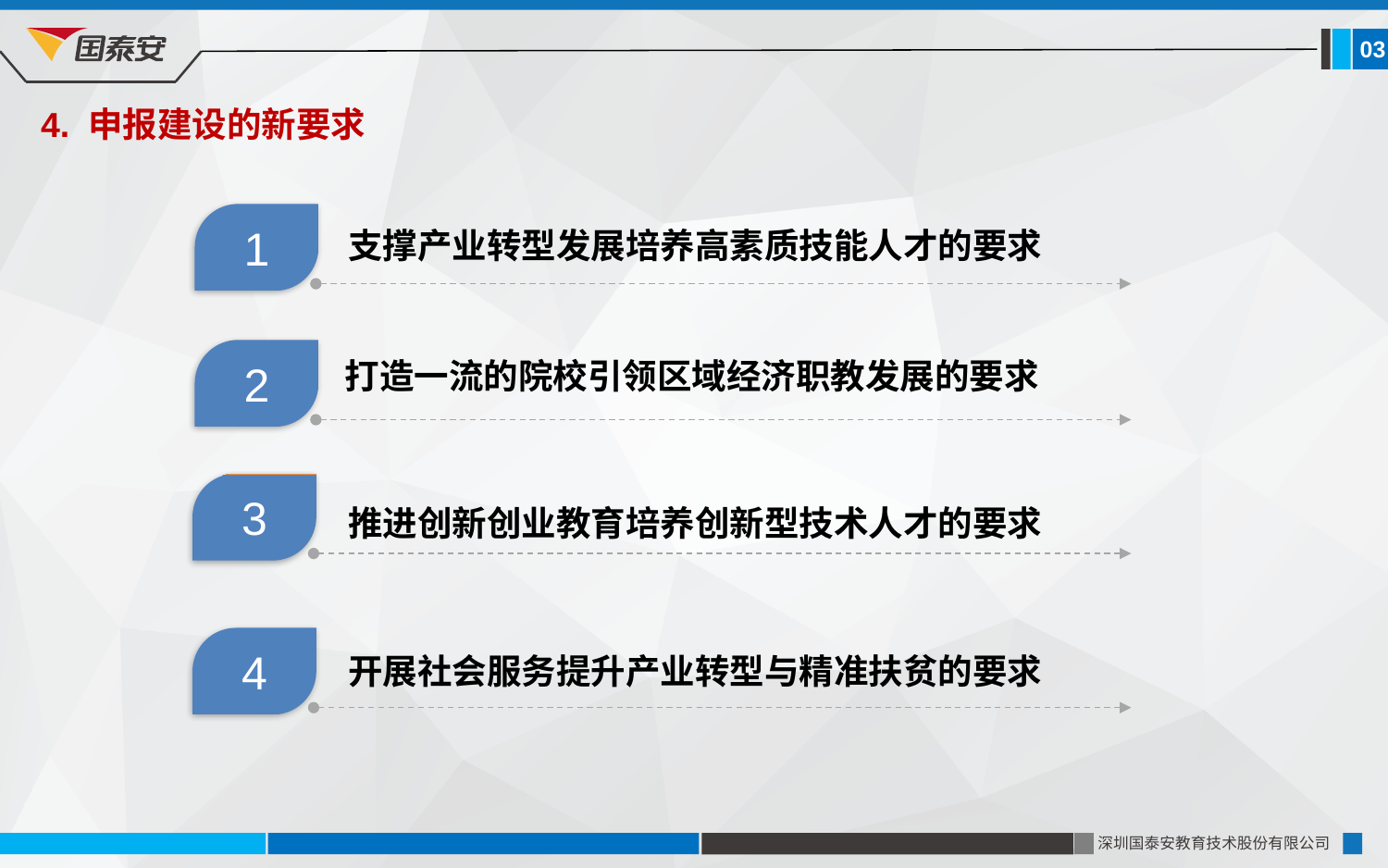

03
4. 申报建设的新要求
1
2
3
4
支撑产业转型发展培养高素质技能人才的要求
打造一流的院校引领区域经济职教发展的要求
推进创新创业教育培养创新型技术人才的要求
开展社会服务提升产业转型与精准扶贫的要求